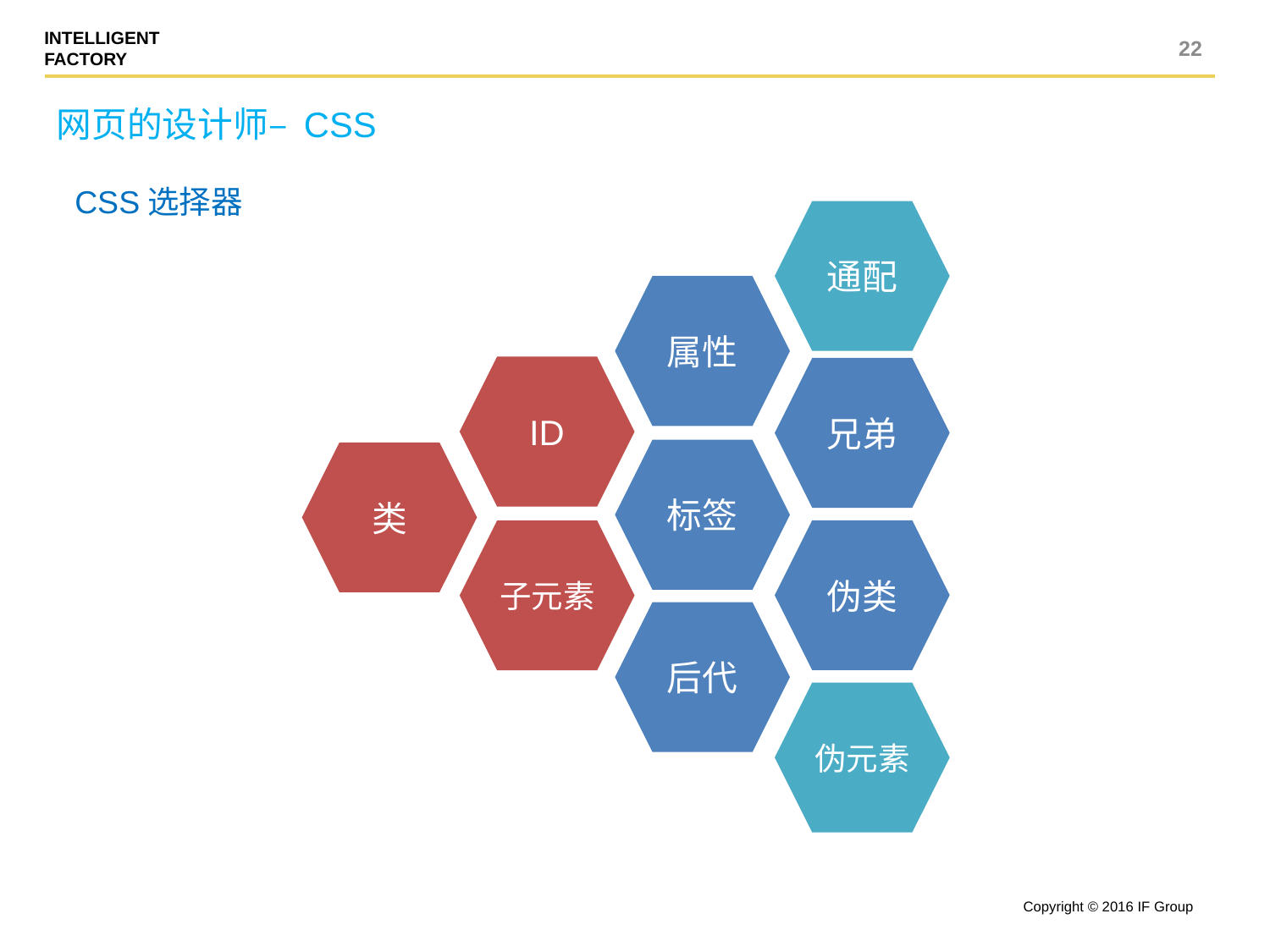

22
网页的设计师– CSS
CSS选择器
通配
属性
ID
兄弟
标签
类
伪类
子元素
后代
伪元素